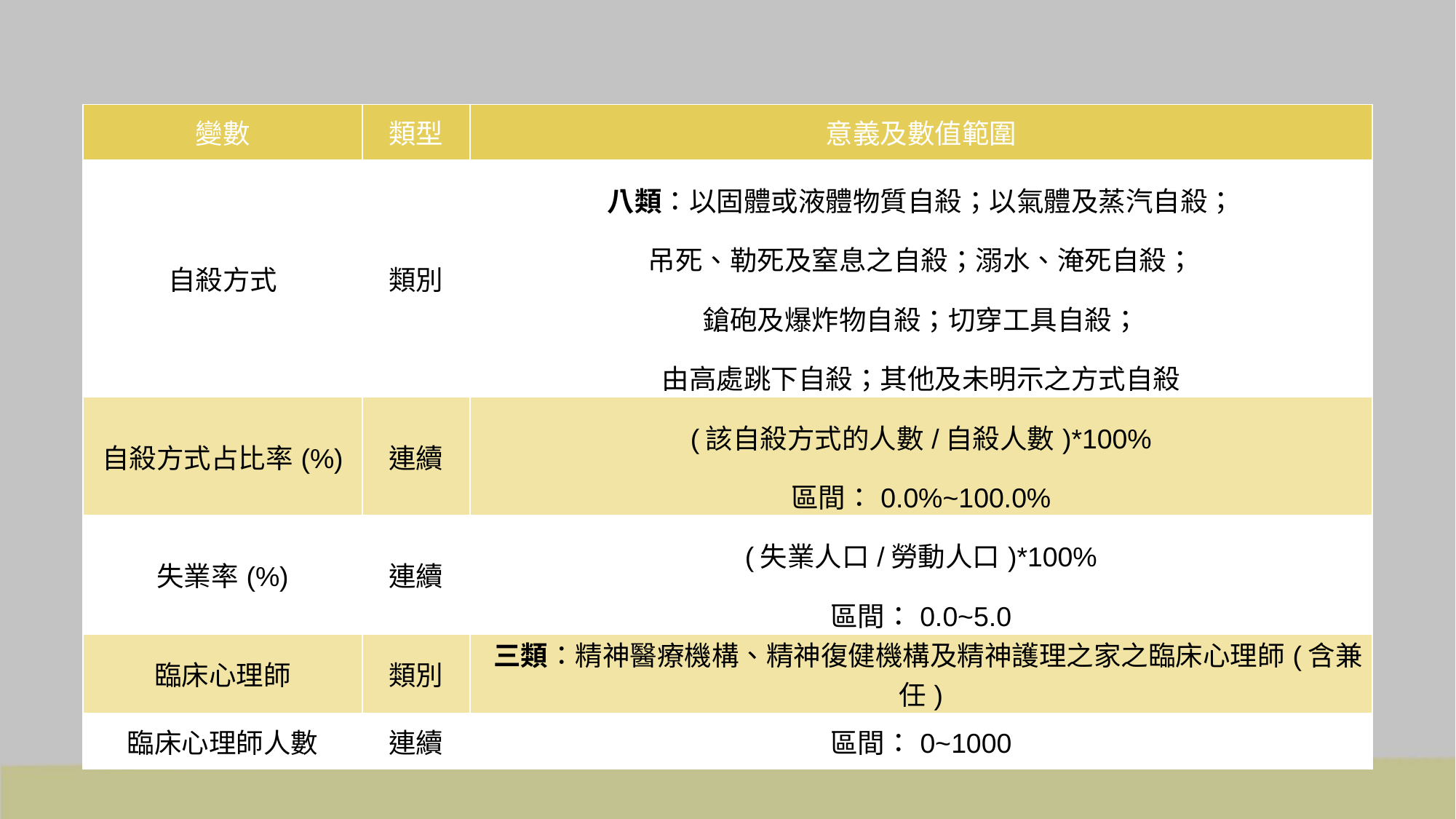

| 變數 | 類型 | 意義及數值範圍 |
| --- | --- | --- |
| 自殺方式 | 類別 | 八類：以固體或液體物質自殺；以氣體及蒸汽自殺； 吊死、勒死及窒息之自殺；溺水、淹死自殺； 鎗砲及爆炸物自殺；切穿工具自殺； 由高處跳下自殺；其他及未明示之方式自殺 |
| 自殺方式占比率(%) | 連續 | (該自殺方式的人數/自殺人數)\*100% 區間：0.0%~100.0% |
| 失業率(%) | 連續 | (失業人口/勞動人口)\*100% 區間：0.0~5.0 |
| 臨床心理師 | 類別 | 三類：精神醫療機構、精神復健機構及精神護理之家之臨床心理師(含兼任) |
| 臨床心理師人數 | 連續 | 區間：0~1000 |